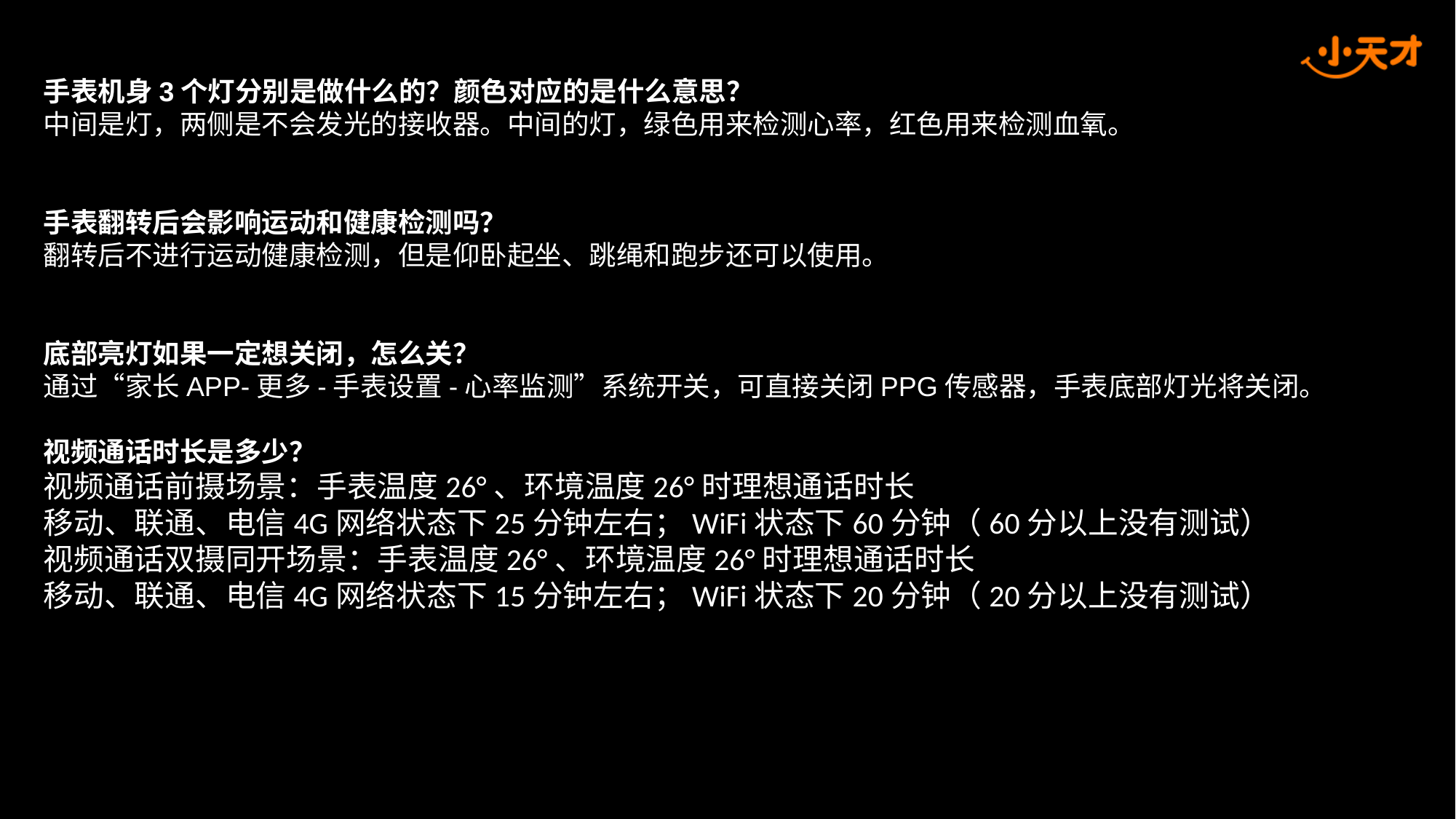

手表机身3个灯分别是做什么的？颜色对应的是什么意思？
中间是灯，两侧是不会发光的接收器。中间的灯，绿色用来检测心率，红色用来检测血氧。

手表翻转后会影响运动和健康检测吗？
翻转后不进行运动健康检测，但是仰卧起坐、跳绳和跑步还可以使用。

底部亮灯如果一定想关闭，怎么关？
通过“家长APP-更多-手表设置-心率监测”系统开关，可直接关闭PPG传感器，手表底部灯光将关闭。

视频通话时长是多少？
视频通话前摄场景：手表温度26°、环境温度26°时理想通话时长
移动、联通、电信4G网络状态下25分钟左右；WiFi状态下60分钟（60分以上没有测试）
视频通话双摄同开场景：手表温度26°、环境温度26°时理想通话时长
移动、联通、电信4G网络状态下15分钟左右；WiFi状态下20分钟（20分以上没有测试）